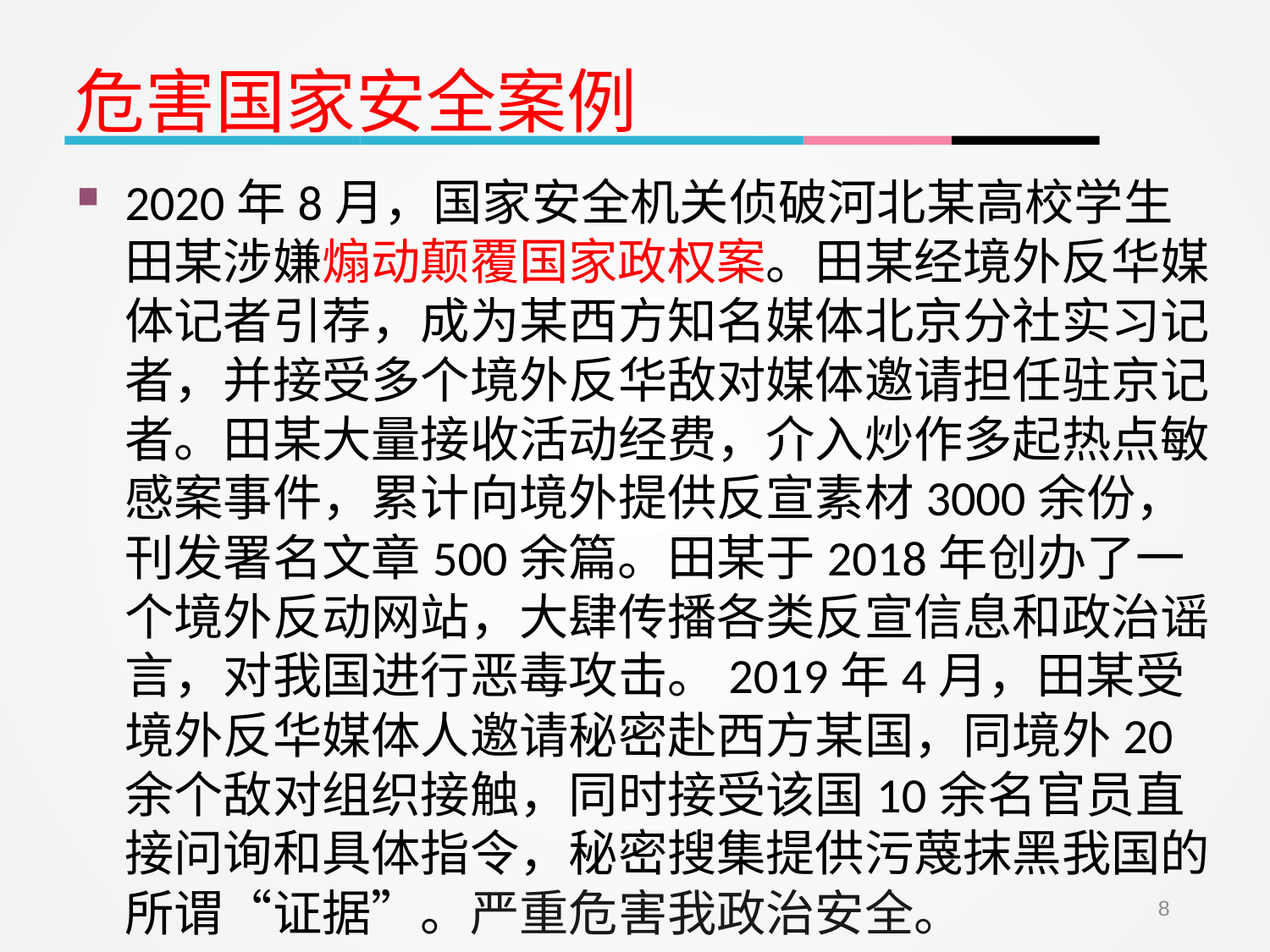

危害国家安全案例

2020年8月，国家安全机关侦破河北某高校学生田某涉嫌煽动颠覆国家政权案。田某经境外反华媒体记者引荐，成为某西方知名媒体北京分社实习记者，并接受多个境外反华敌对媒体邀请担任驻京记者。田某大量接收活动经费，介入炒作多起热点敏感案事件，累计向境外提供反宣素材3000余份，刊发署名文章500余篇。田某于2018年创办了一个境外反动网站，大肆传播各类反宣信息和政治谣言，对我国进行恶毒攻击。2019年4月，田某受境外反华媒体人邀请秘密赴西方某国，同境外20余个敌对组织接触，同时接受该国10余名官员直接问询和具体指令，秘密搜集提供污蔑抹黑我国的所谓“证据”。严重危害我政治安全。
8